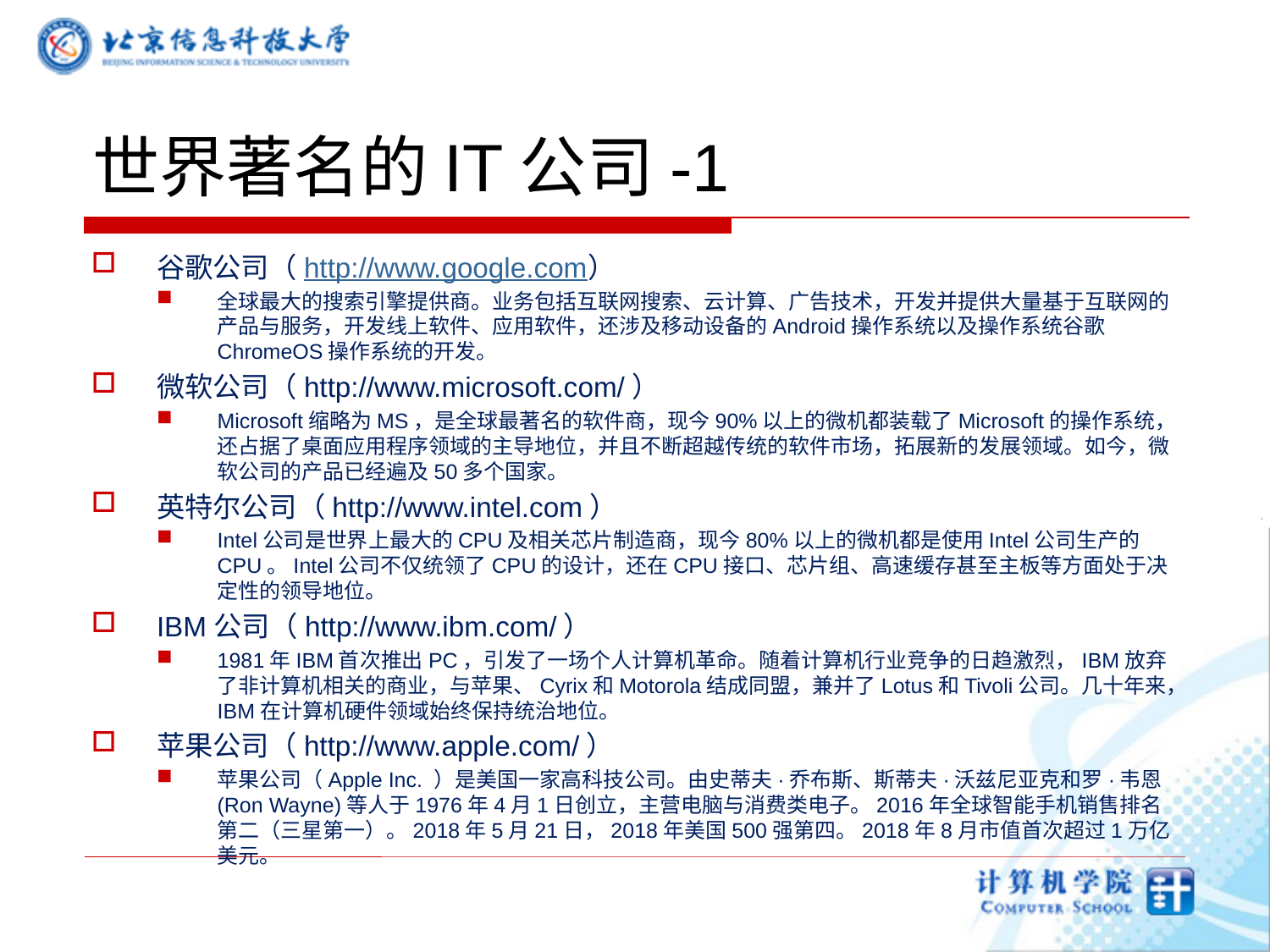

# 世界著名的IT公司-1
谷歌公司（http://www.google.com）
全球最大的搜索引擎提供商。业务包括互联网搜索、云计算、广告技术，开发并提供大量基于互联网的产品与服务，开发线上软件、应用软件，还涉及移动设备的Android操作系统以及操作系统谷歌ChromeOS操作系统的开发。
微软公司（http://www.microsoft.com/）
Microsoft缩略为MS，是全球最著名的软件商，现今90%以上的微机都装载了Microsoft的操作系统，还占据了桌面应用程序领域的主导地位，并且不断超越传统的软件市场，拓展新的发展领域。如今，微软公司的产品已经遍及50多个国家。
英特尔公司（http://www.intel.com）
Intel公司是世界上最大的CPU及相关芯片制造商，现今80%以上的微机都是使用Intel公司生产的CPU。Intel公司不仅统领了CPU的设计，还在CPU接口、芯片组、高速缓存甚至主板等方面处于决定性的领导地位。
IBM公司（http://www.ibm.com/）
1981年IBM首次推出PC，引发了一场个人计算机革命。随着计算机行业竞争的日趋激烈，IBM放弃了非计算机相关的商业，与苹果、Cyrix和Motorola结成同盟，兼并了Lotus和Tivoli公司。几十年来，IBM在计算机硬件领域始终保持统治地位。
苹果公司（http://www.apple.com/）
苹果公司（Apple Inc. ）是美国一家高科技公司。由史蒂夫·乔布斯、斯蒂夫·沃兹尼亚克和罗·韦恩(Ron Wayne)等人于1976年4月1日创立，主营电脑与消费类电子。2016年全球智能手机销售排名第二（三星第一）。2018年5月21日，2018年美国500强第四。2018年8月市值首次超过1万亿美元。